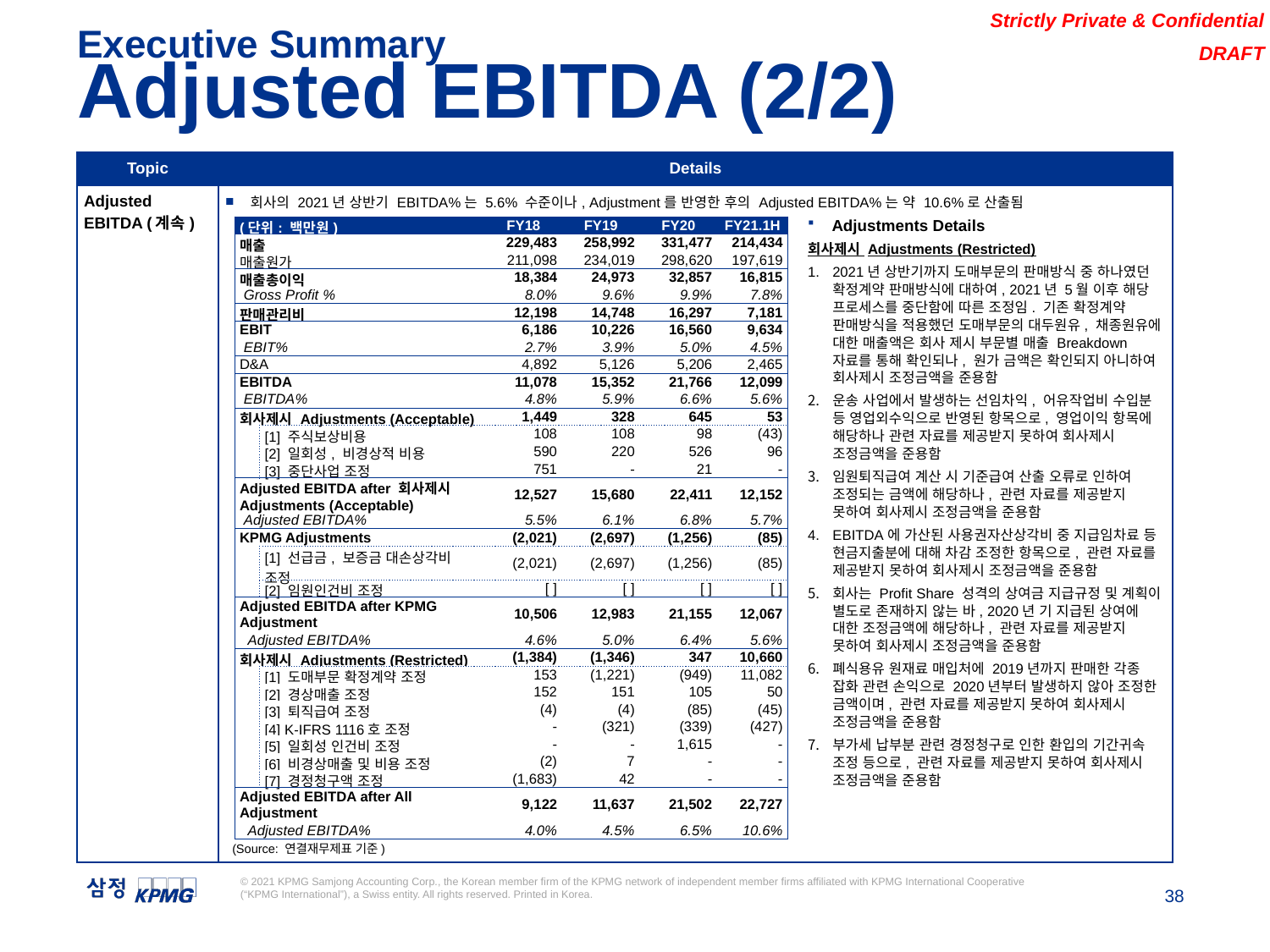

Executive Summary
Adjusted EBITDA (2/2)
| Topic | Details |
| --- | --- |
| Adjusted EBITDA (계속) | 회사의 2021년 상반기 EBITDA%는 5.6% 수준이나, Adjustment를 반영한 후의 Adjusted EBITDA%는 약 10.6%로 산출됨 |
| (단위: 백만원) |  | FY18 | FY19 | FY20 | FY21.1H |
| --- | --- | --- | --- | --- | --- |
| 매출 |  | 229,483 | 258,992 | 331,477 | 214,434 |
| 매출원가 |  | 211,098 | 234,019 | 298,620 | 197,619 |
| 매출총이익 |  | 18,384 | 24,973 | 32,857 | 16,815 |
| Gross Profit % |  | 8.0% | 9.6% | 9.9% | 7.8% |
| 판매관리비 |  | 12,198 | 14,748 | 16,297 | 7,181 |
| EBIT |  | 6,186 | 10,226 | 16,560 | 9,634 |
| EBIT% |  | 2.7% | 3.9% | 5.0% | 4.5% |
| D&A |  | 4,892 | 5,126 | 5,206 | 2,465 |
| EBITDA |  | 11,078 | 15,352 | 21,766 | 12,099 |
| EBITDA% |  | 4.8% | 5.9% | 6.6% | 5.6% |
| 회사제시 Adjustments (Acceptable) |  | 1,449 | 328 | 645 | 53 |
|  | [1] 주식보상비용 | 108 | 108 | 98 | (43) |
|  | [2] 일회성, 비경상적 비용 | 590 | 220 | 526 | 96 |
|  | [3] 중단사업 조정 | 751 | - | 21 | - |
| Adjusted EBITDA after 회사제시 Adjustments (Acceptable) |  | 12,527 | 15,680 | 22,411 | 12,152 |
| Adjusted EBITDA% |  | 5.5% | 6.1% | 6.8% | 5.7% |
| KPMG Adjustments |  | (2,021) | (2,697) | (1,256) | (85) |
|  | [1] 선급금, 보증금 대손상각비 조정 | (2,021) | (2,697) | (1,256) | (85) |
|  | [2] 임원인건비 조정 | [ ] | [ ] | [ ] | [ ] |
| Adjusted EBITDA after KPMG Adjustment |  | 10,506 | 12,983 | 21,155 | 12,067 |
| Adjusted EBITDA% |  | 4.6% | 5.0% | 6.4% | 5.6% |
| 회사제시 Adjustments (Restricted) |  | (1,384) | (1,346) | 347 | 10,660 |
|  | [1] 도매부문 확정계약 조정 | 153 | (1,221) | (949) | 11,082 |
|  | [2] 경상매출 조정 | 152 | 151 | 105 | 50 |
|  | [3] 퇴직급여 조정 | (4) | (4) | (85) | (45) |
|  | [4] K-IFRS 1116호 조정 | - | (321) | (339) | (427) |
|  | [5] 일회성 인건비 조정 | - | - | 1,615 | - |
|  | [6] 비경상매출 및 비용 조정 | (2) | 7 | - | - |
|  | [7] 경정청구액 조정 | (1,683) | 42 | - | - |
| Adjusted EBITDA after All Adjustment |  | 9,122 | 11,637 | 21,502 | 22,727 |
| Adjusted EBITDA% |  | 4.0% | 4.5% | 6.5% | 10.6% |
 Adjustments Details
회사제시 Adjustments (Restricted)
2021년 상반기까지 도매부문의 판매방식 중 하나였던 확정계약 판매방식에 대하여, 2021년 5월 이후 해당 프로세스를 중단함에 따른 조정임. 기존 확정계약 판매방식을 적용했던 도매부문의 대두원유, 채종원유에 대한 매출액은 회사 제시 부문별 매출 Breakdown 자료를 통해 확인되나, 원가 금액은 확인되지 아니하여 회사제시 조정금액을 준용함
운송 사업에서 발생하는 선임차익, 어유작업비 수입분 등 영업외수익으로 반영된 항목으로, 영업이익 항목에 해당하나 관련 자료를 제공받지 못하여 회사제시 조정금액을 준용함
임원퇴직급여 계산 시 기준급여 산출 오류로 인하여 조정되는 금액에 해당하나, 관련 자료를 제공받지 못하여 회사제시 조정금액을 준용함
EBITDA에 가산된 사용권자산상각비 중 지급임차료 등 현금지출분에 대해 차감 조정한 항목으로, 관련 자료를 제공받지 못하여 회사제시 조정금액을 준용함
회사는 Profit Share 성격의 상여금 지급규정 및 계획이 별도로 존재하지 않는 바, 2020년 기 지급된 상여에 대한 조정금액에 해당하나, 관련 자료를 제공받지 못하여 회사제시 조정금액을 준용함
폐식용유 원재료 매입처에 2019년까지 판매한 각종 잡화 관련 손익으로 2020년부터 발생하지 않아 조정한 금액이며, 관련 자료를 제공받지 못하여 회사제시 조정금액을 준용함
부가세 납부분 관련 경정청구로 인한 환입의 기간귀속 조정 등으로, 관련 자료를 제공받지 못하여 회사제시 조정금액을 준용함
(Source: 연결재무제표 기준)